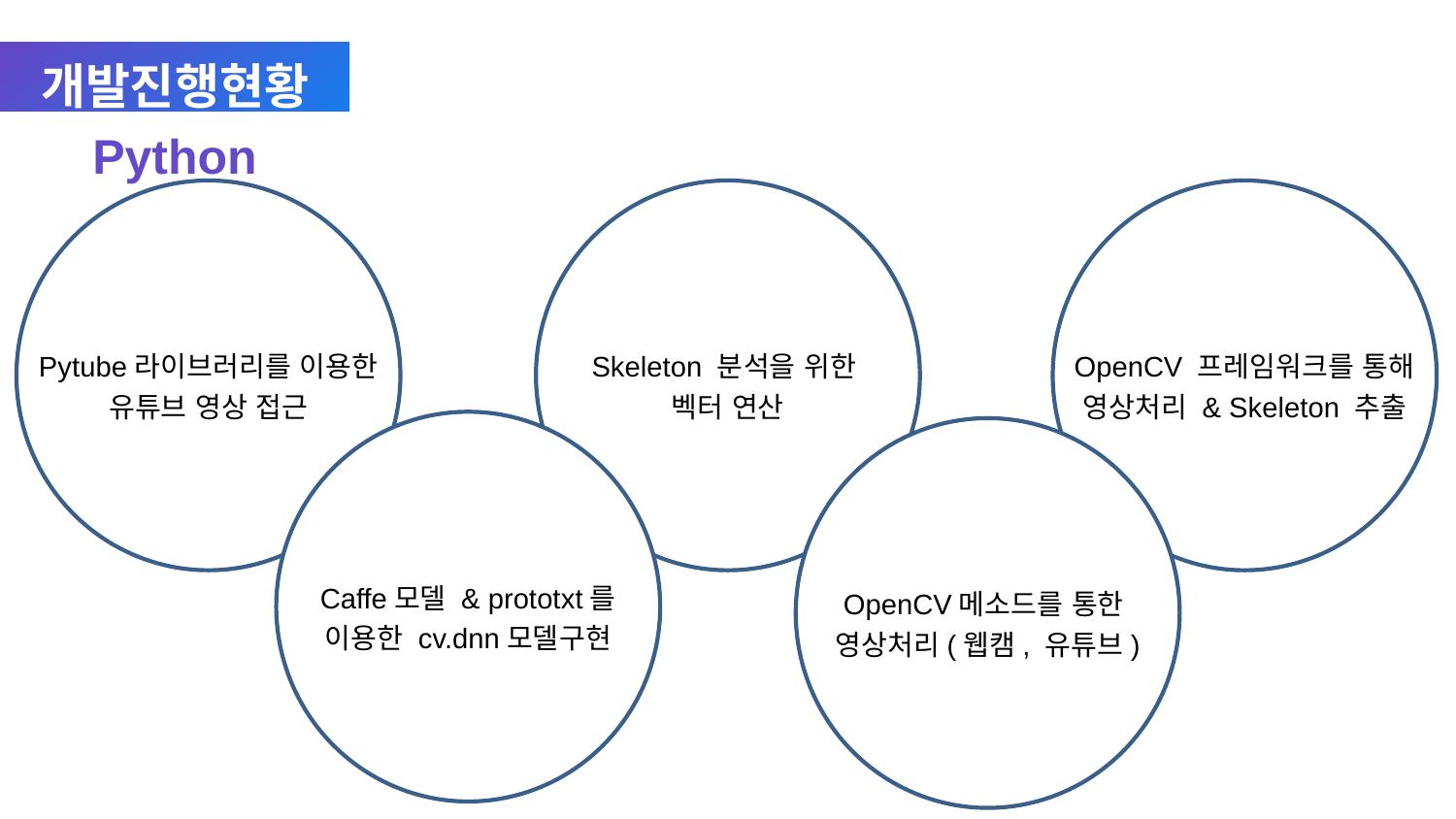

개발진행현황

Python
ㅍ
ㅍ
ㅍ
Pytube라이브러리를 이용한 유튜브 영상 접근
Skeleton 분석을 위한
벡터 연산
OpenCV 프레임워크를 통해 영상처리 & Skeleton 추출
ㅍ
ㅍ
Caffe모델 & prototxt를 이용한 cv.dnn모델구현
OpenCV메소드를 통한
영상처리(웹캠, 유튜브)